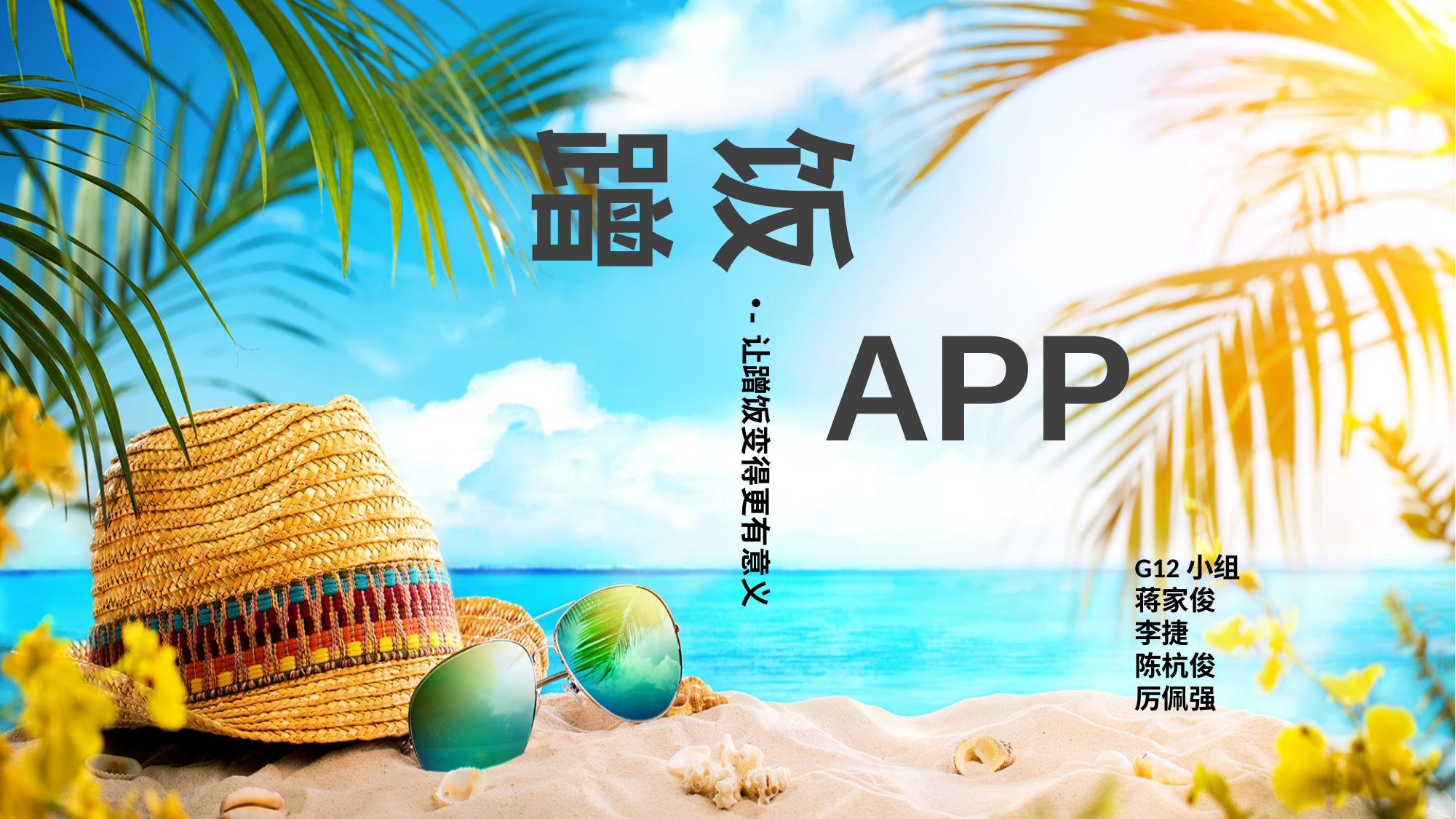

饭蹭
APP
-让蹭饭变得更有意义
G12小组
蒋家俊
李捷
陈杭俊
厉佩强